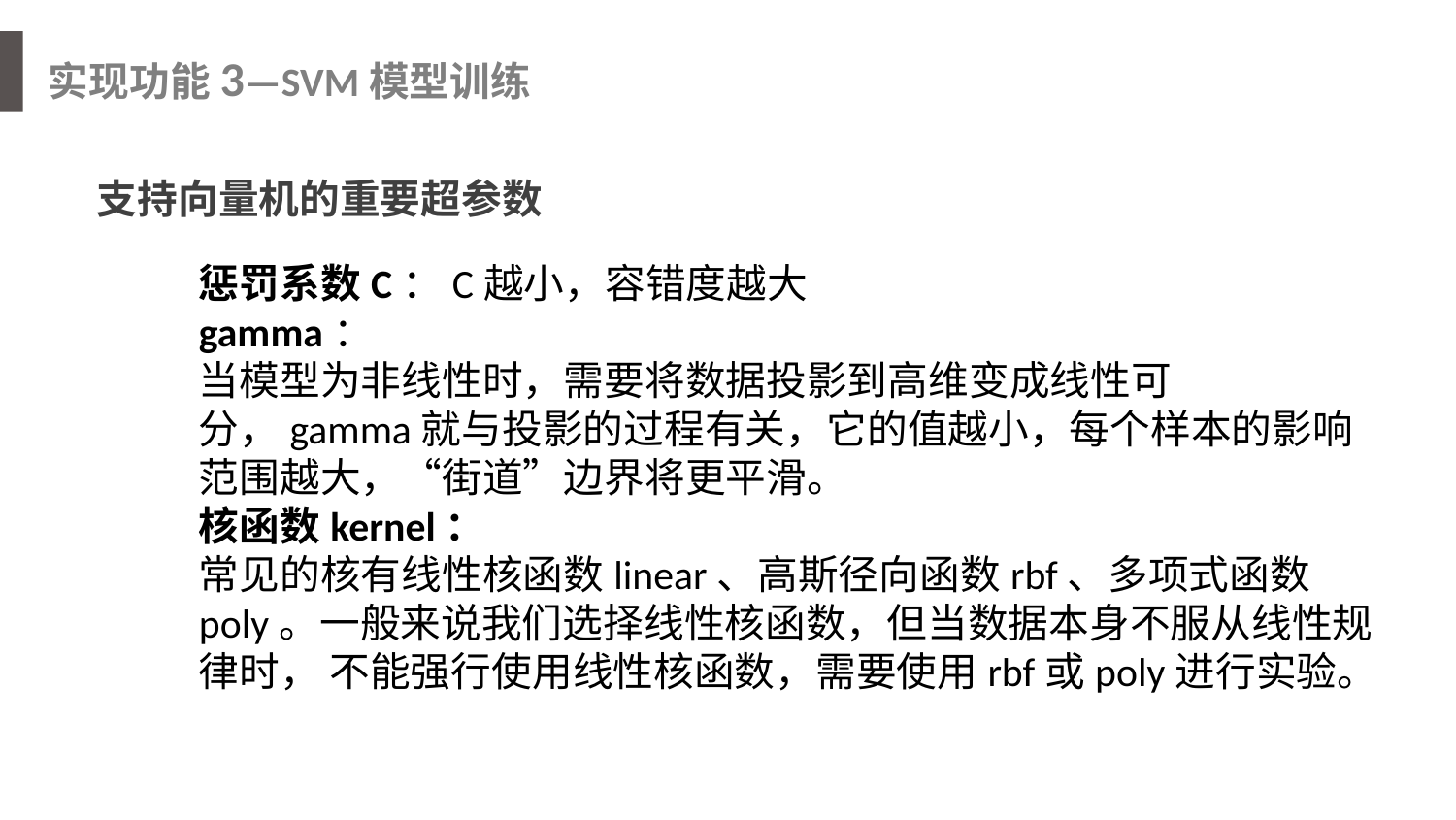

小车语音识别的功能目标
实现功能3—SVM模型训练

支持向量机的重要超参数
惩罚系数C：C越小，容错度越大
gamma：
当模型为非线性时，需要将数据投影到高维变成线性可分，gamma就与投影的过程有关，它的值越小，每个样本的影响范围越大，“街道”边界将更平滑。
核函数kernel：
常见的核有线性核函数linear、高斯径向函数rbf、多项式函数poly。一般来说我们选择线性核函数，但当数据本身不服从线性规律时， 不能强行使用线性核函数，需要使用rbf或poly进行实验。